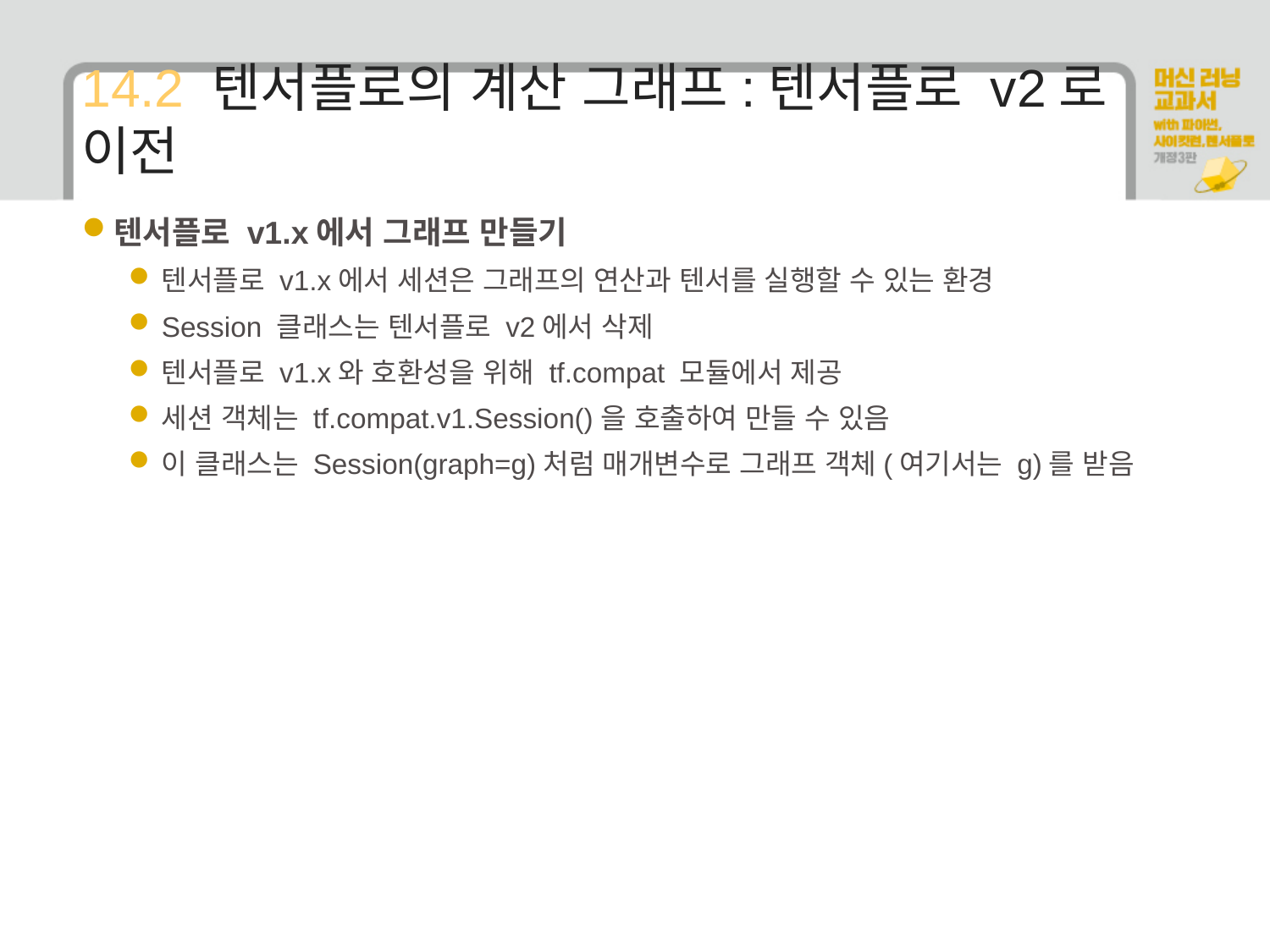

# 14.2 텐서플로의 계산 그래프:텐서플로 v2로 이전
텐서플로 v1.x에서 그래프 만들기
텐서플로 v1.x에서 세션은 그래프의 연산과 텐서를 실행할 수 있는 환경
Session 클래스는 텐서플로 v2에서 삭제
텐서플로 v1.x와 호환성을 위해 tf.compat 모듈에서 제공
세션 객체는 tf.compat.v1.Session()을 호출하여 만들 수 있음
이 클래스는 Session(graph=g)처럼 매개변수로 그래프 객체(여기서는 g)를 받음